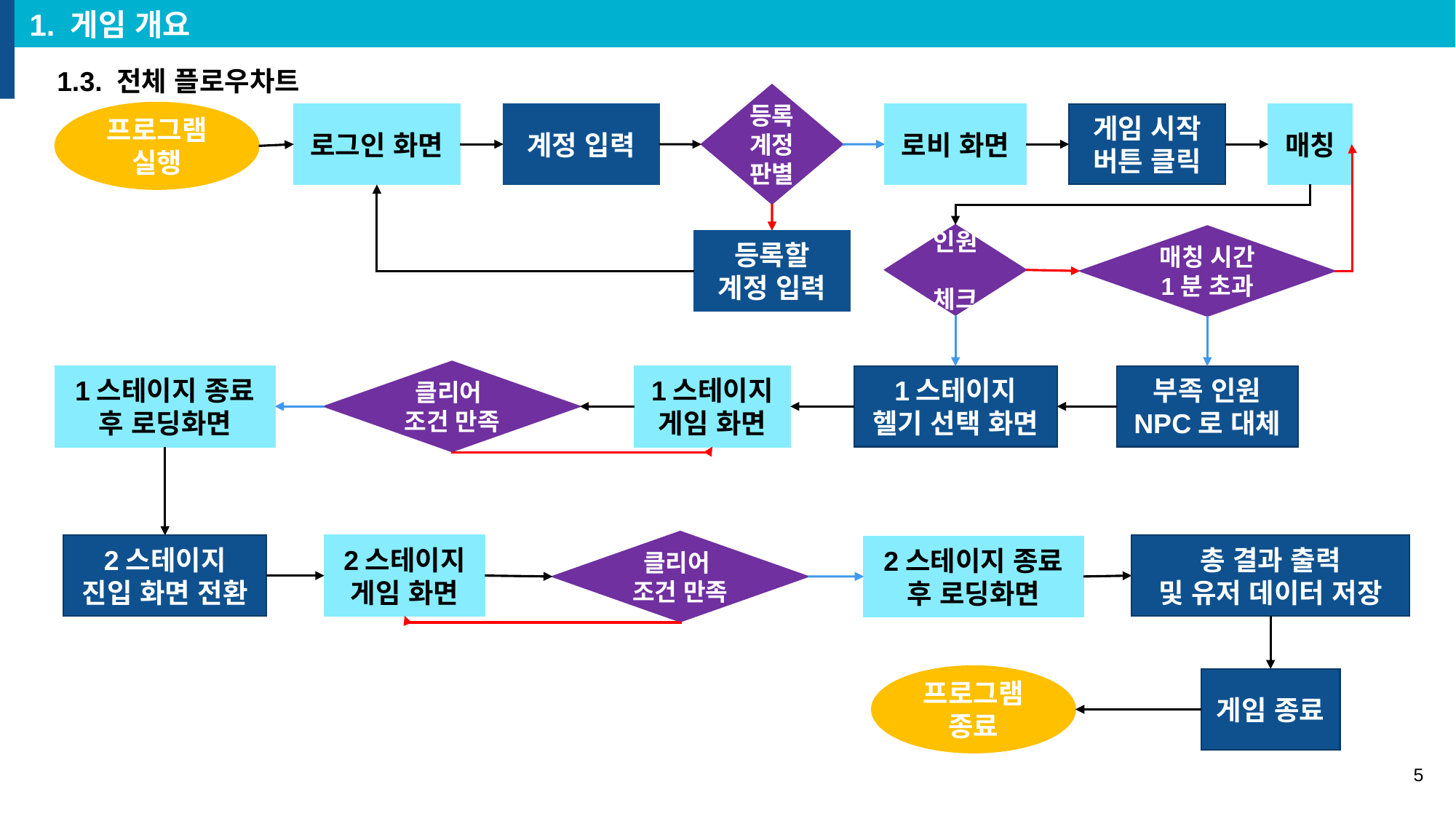

1. 게임 개요
1.3. 전체 플로우차트
등록
계정
판별
프로그램 실행
로그인 화면
계정 입력
로비 화면
게임 시작
버튼 클릭
매칭
인원  체크
매칭 시간 1분 초과
등록할
계정 입력
클리어
조건 만족
1스테이지 종료 후 로딩화면
1스테이지
게임 화면
부족 인원 NPC로 대체
1스테이지
헬기 선택 화면
클리어
조건 만족
총 결과 출력
및 유저 데이터 저장
2스테이지
진입 화면 전환
2스테이지
게임 화면
2스테이지 종료 후 로딩화면
프로그램 종료
게임 종료
5